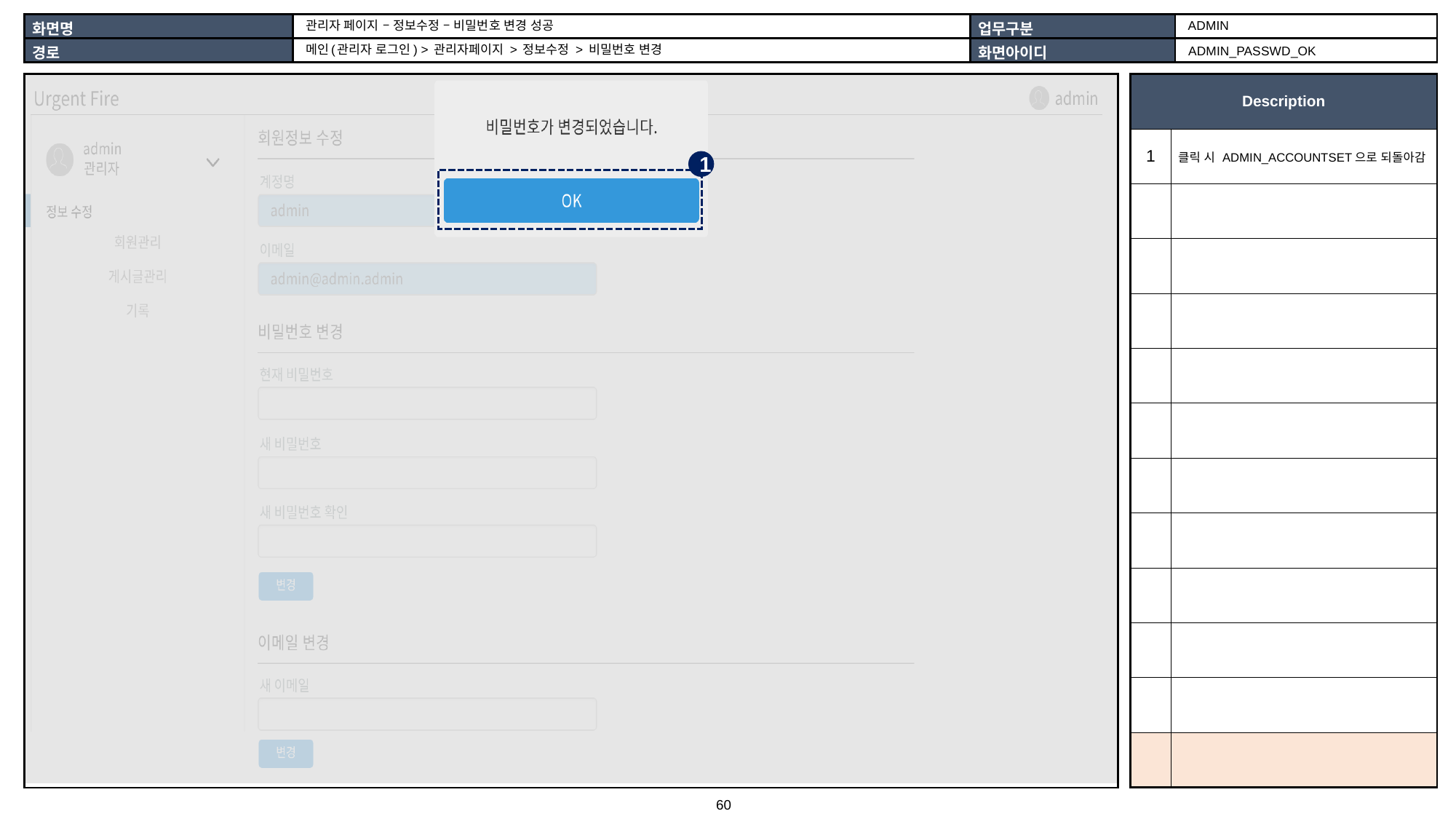

ADMIN
관리자 페이지 – 정보수정 – 비밀번호 변경 성공
메인(관리자 로그인) > 관리자페이지 > 정보수정 > 비밀번호 변경
ADMIN_PASSWD_OK
|  |
| --- |
| Description |  |
| --- | --- |
| 1 | 클릭 시 ADMIN\_ACCOUNTSET으로 되돌아감 |
|  |  |
|  |  |
|  |  |
|  |  |
|  |  |
|  |  |
|  |  |
|  |  |
|  |  |
|  |  |
|  |  |
1